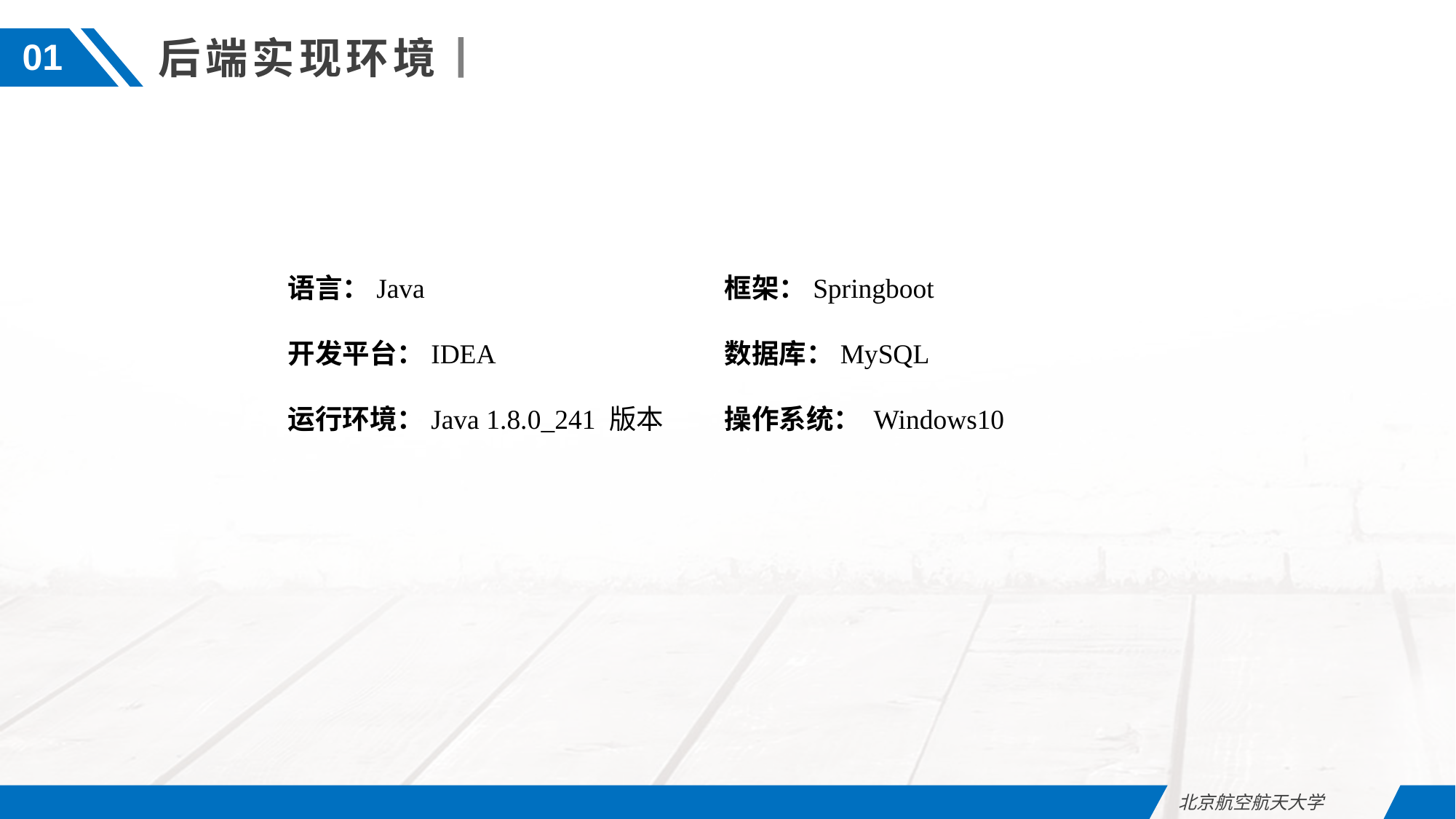

后端实现环境

01

语言：Java			框架：Springboot
开发平台：IDEA			数据库：MySQL
运行环境：Java 1.8.0_241 版本	操作系统： Windows10

北京航空航天大学